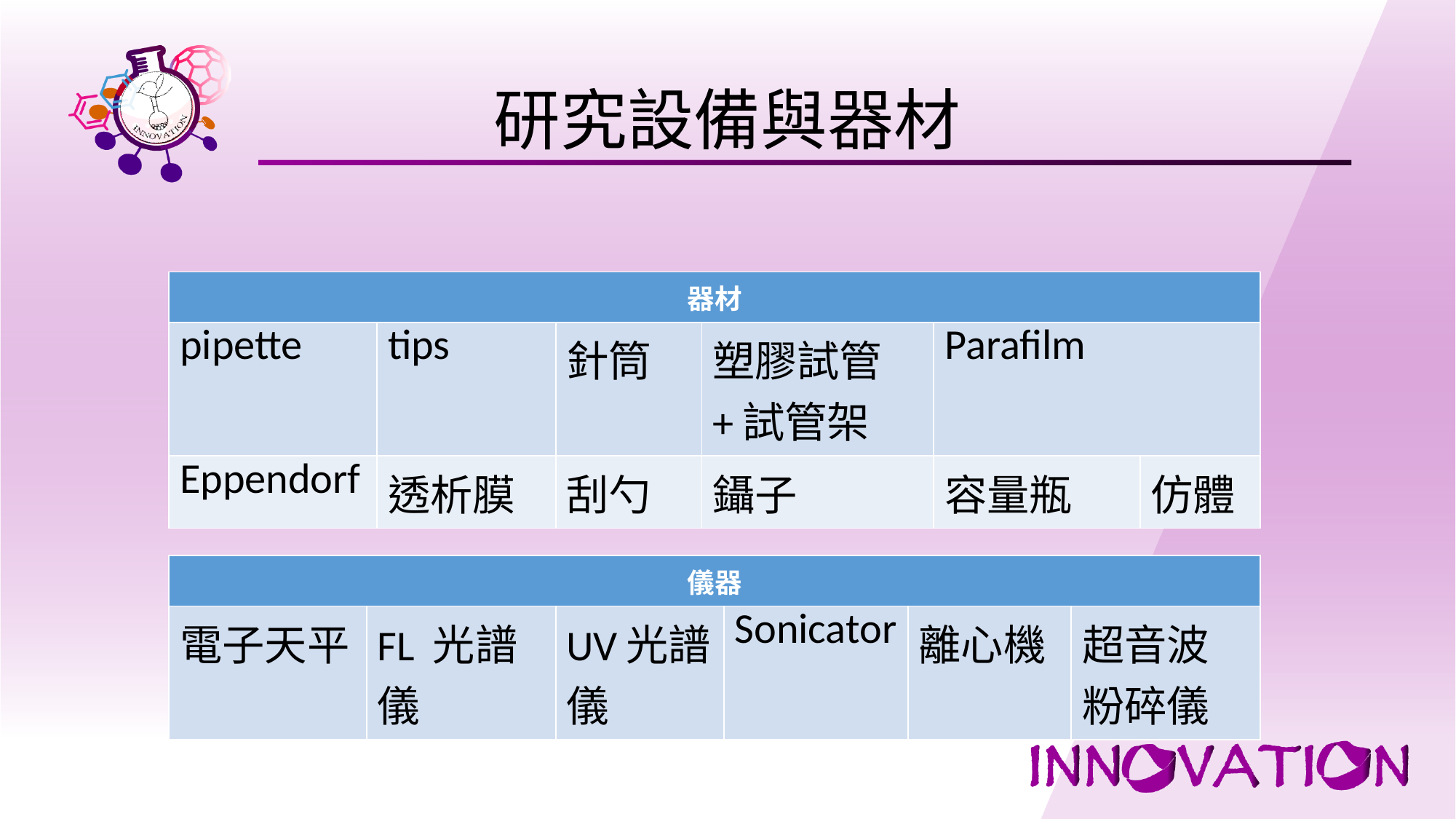

# 研究設備與器材
| 器材 |  |  |  |  |  |
| --- | --- | --- | --- | --- | --- |
| pipette | tips | 針筒 | 塑膠試管 +試管架 | Parafilm |  |
| Eppendorf | 透析膜 | 刮勺 | 鑷子 | 容量瓶 | 仿體 |
| 儀器 |  |  |  |  |  |
| --- | --- | --- | --- | --- | --- |
| 電子天平 | FL 光譜儀 | UV光譜儀 | Sonicator | 離心機 | 超音波粉碎儀 |